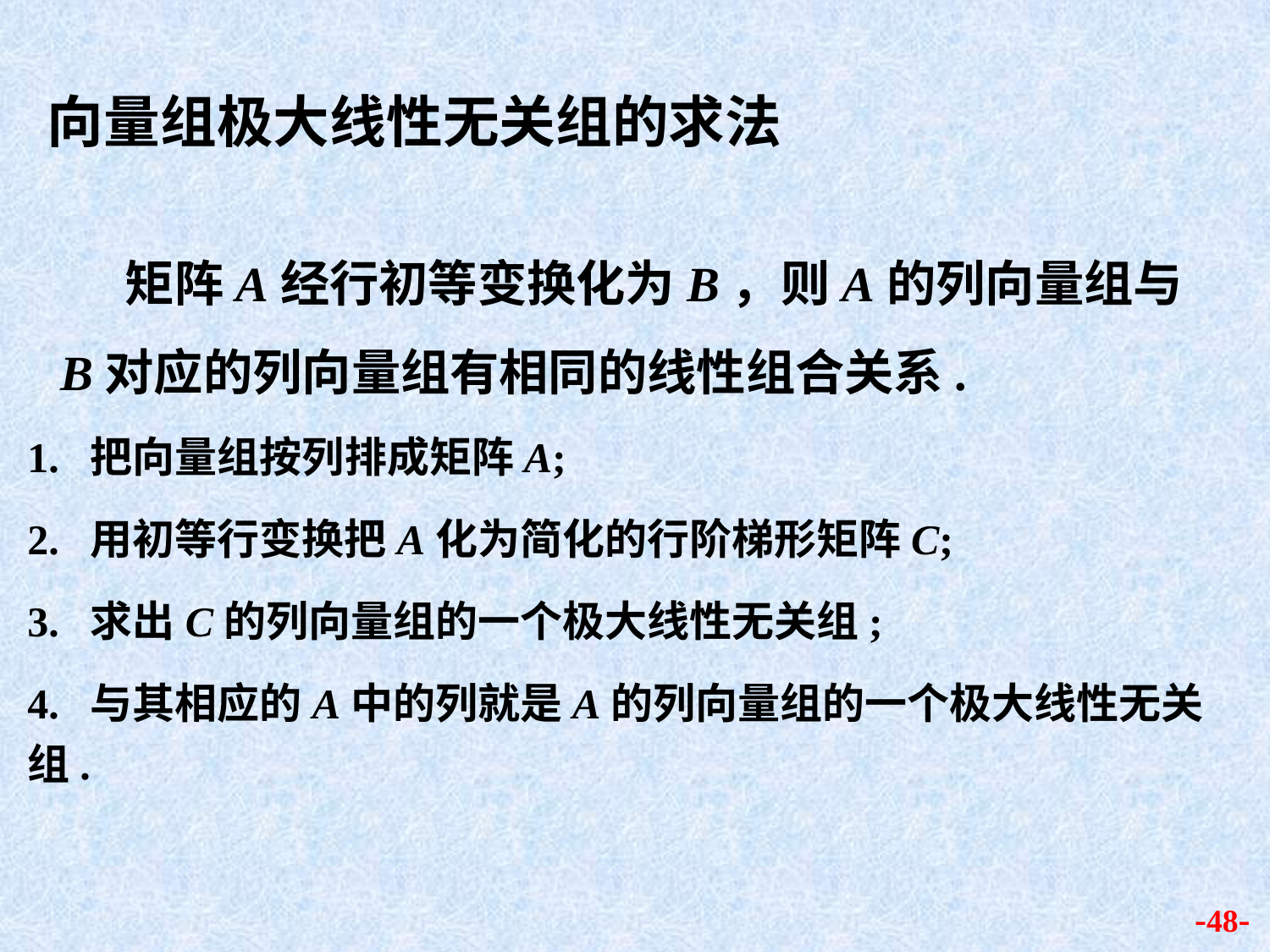

向量组极大线性无关组的求法
         矩阵A经行初等变换化为B，则A的列向量组与B对应的列向量组有相同的线性组合关系.
1.  把向量组按列排成矩阵A;
2.  用初等行变换把A化为简化的行阶梯形矩阵C;
3.  求出C的列向量组的一个极大线性无关组;
4.  与其相应的A中的列就是A的列向量组的一个极大线性无关组.
-48-